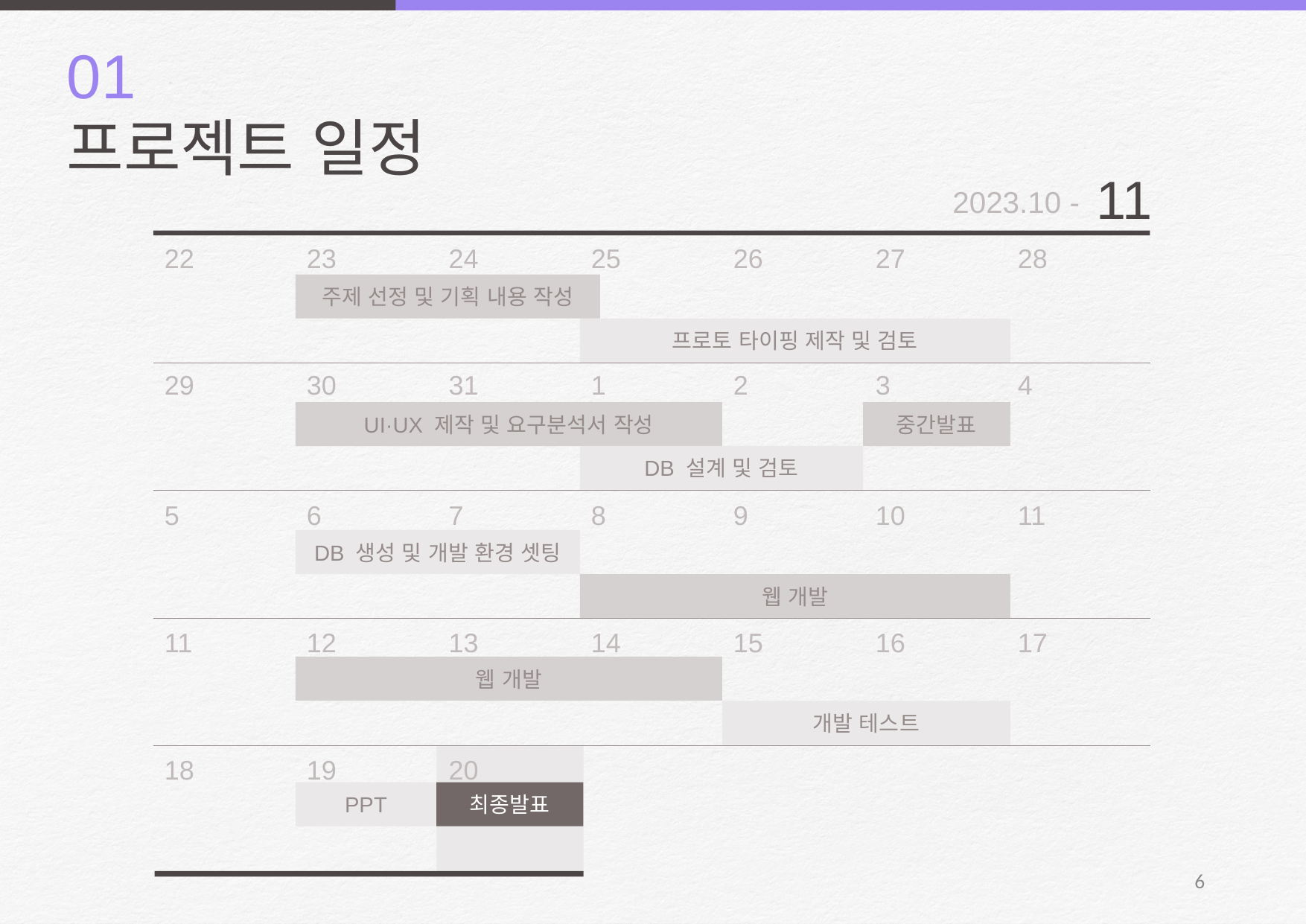

01
프로젝트 일정
11
2023.10 -

22
23
24
25
26
27
28
주제 선정 및 기획 내용 작성
프로토 타이핑 제작 및 검토
29
30
31
1
2
3
4
UI·UX 제작 및 요구분석서 작성
중간발표
DB 설계 및 검토
5
6
7
8
9
10
11
DB 생성 및 개발 환경 셋팅
웹 개발
11
12
13
14
15
16
17
웹 개발
개발 테스트

18
19
20
PPT
최종발표
6